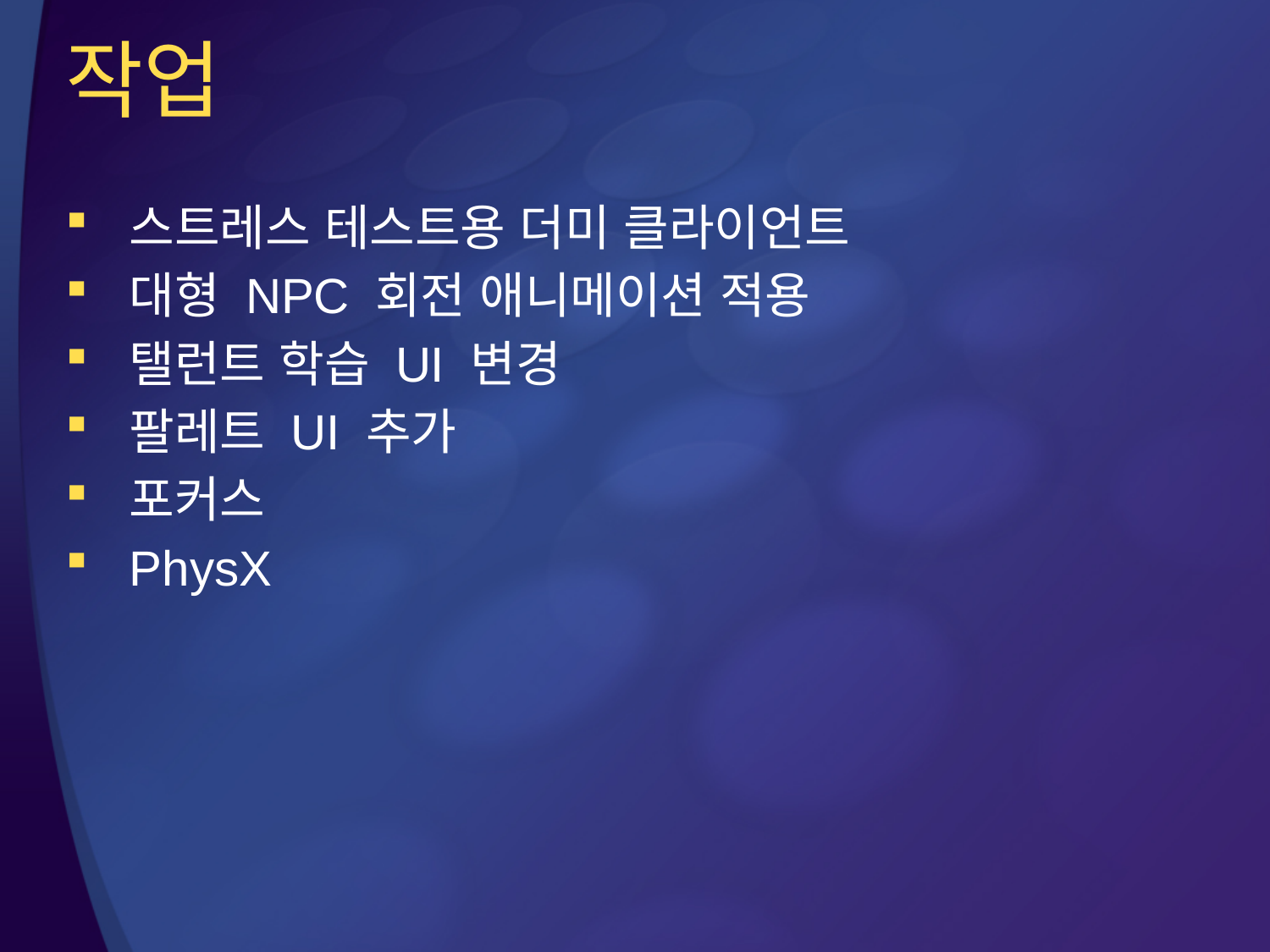

# 작업
스트레스 테스트용 더미 클라이언트
대형 NPC 회전 애니메이션 적용
탤런트 학습 UI 변경
팔레트 UI 추가
포커스
PhysX